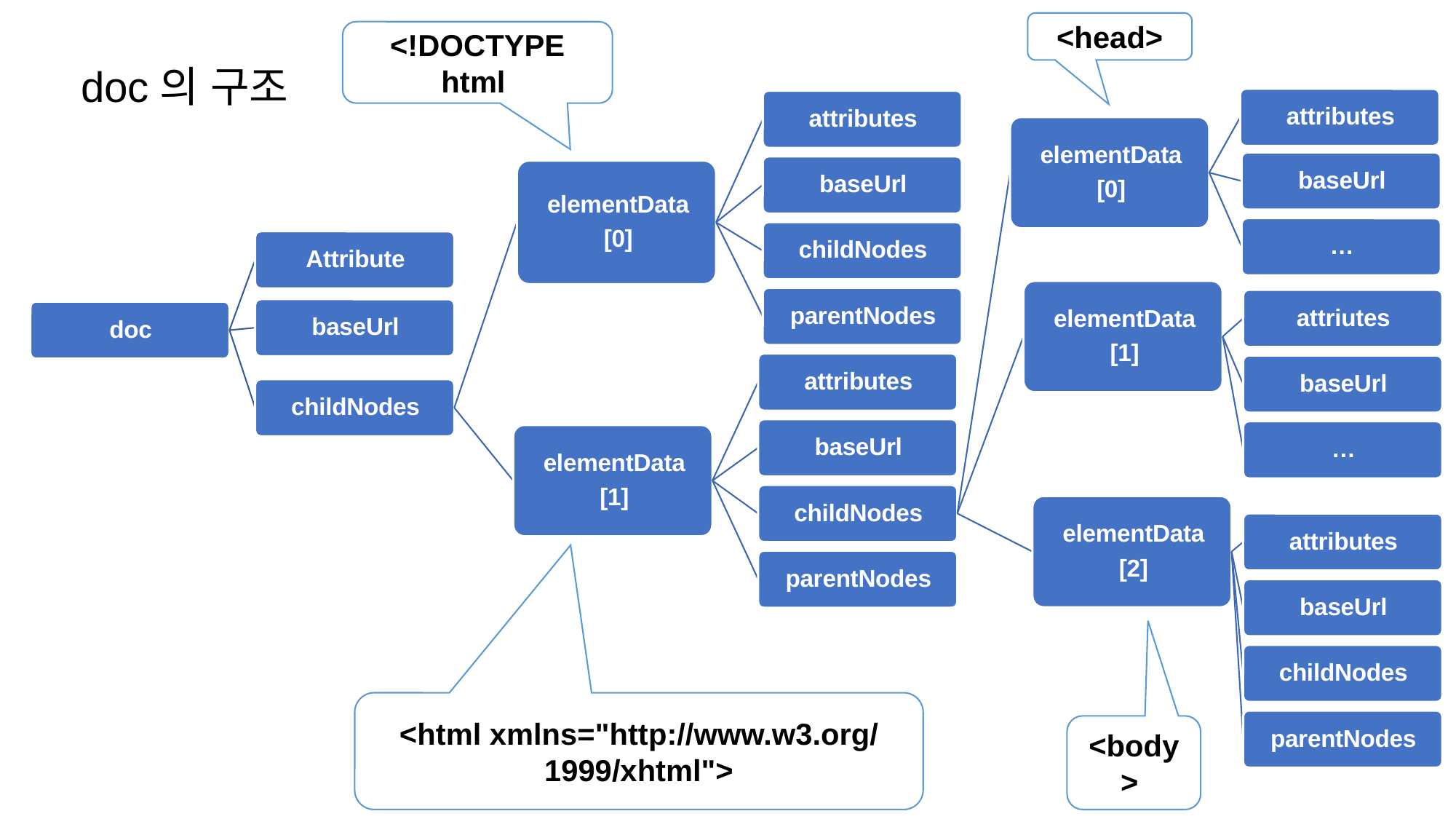

<head>
<!DOCTYPE html
doc의 구조
doc

Attribute

baseUrl

childNodes

elementData
[0]

attributes

baseUrl

childNodes

parentNodes

elementData
[1]

attributes

baseUrl

childNodes

elementData
[0]

attributes

baseUrl

…

elementData
[1]

attriutes

baseUrl

…

elementData
[2]

attributes

baseUrl

childNodes

parentNodes

parentNodes
<html xmlns="http://www.w3.org/1999/xhtml">
<body>